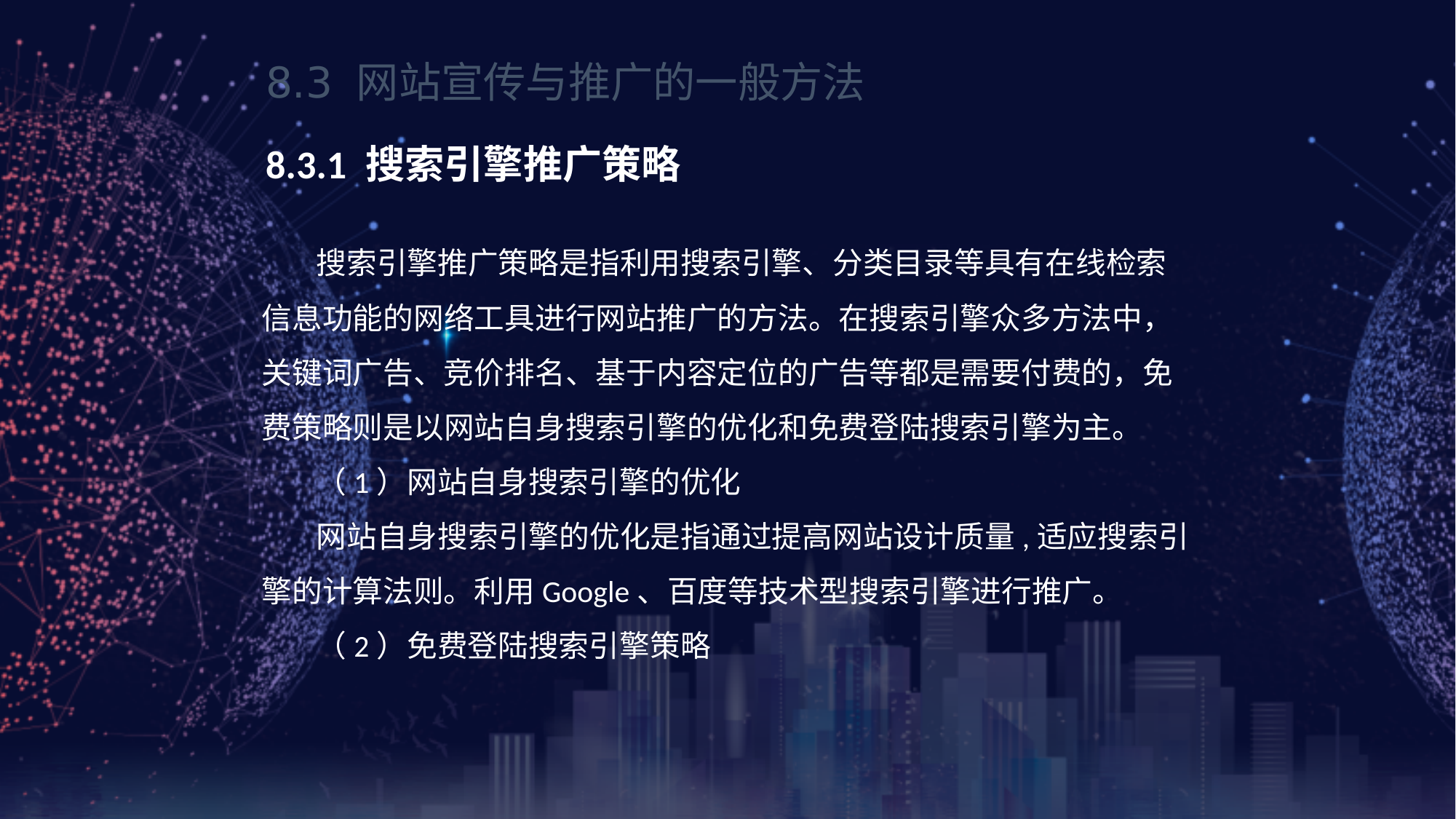

《网页设计与制作案例教程》（第3版）
8.3 网站宣传与推广的一般方法
8.3.1 搜索引擎推广策略
搜索引擎推广策略是指利用搜索引擎、分类目录等具有在线检索信息功能的网络工具进行网站推广的方法。在搜索引擎众多方法中，关键词广告、竞价排名、基于内容定位的广告等都是需要付费的，免费策略则是以网站自身搜索引擎的优化和免费登陆搜索引擎为主。
（1）网站自身搜索引擎的优化
网站自身搜索引擎的优化是指通过提高网站设计质量,适应搜索引擎的计算法则。利用Google、百度等技术型搜索引擎进行推广。
（2）免费登陆搜索引擎策略